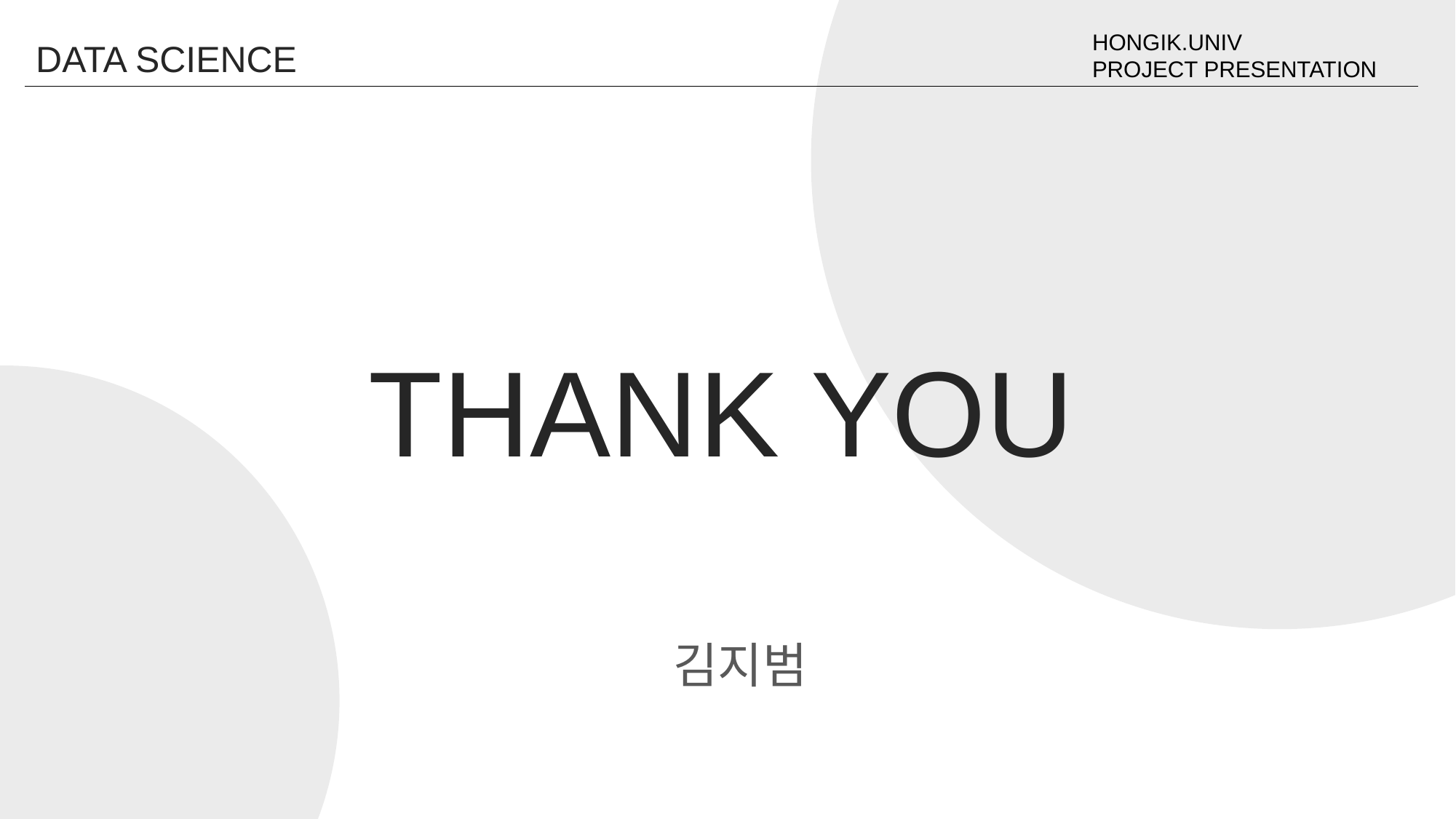

HONGIK.UNIV
PROJECT PRESENTATION
DATA SCIENCE
THANK YOU

김지범